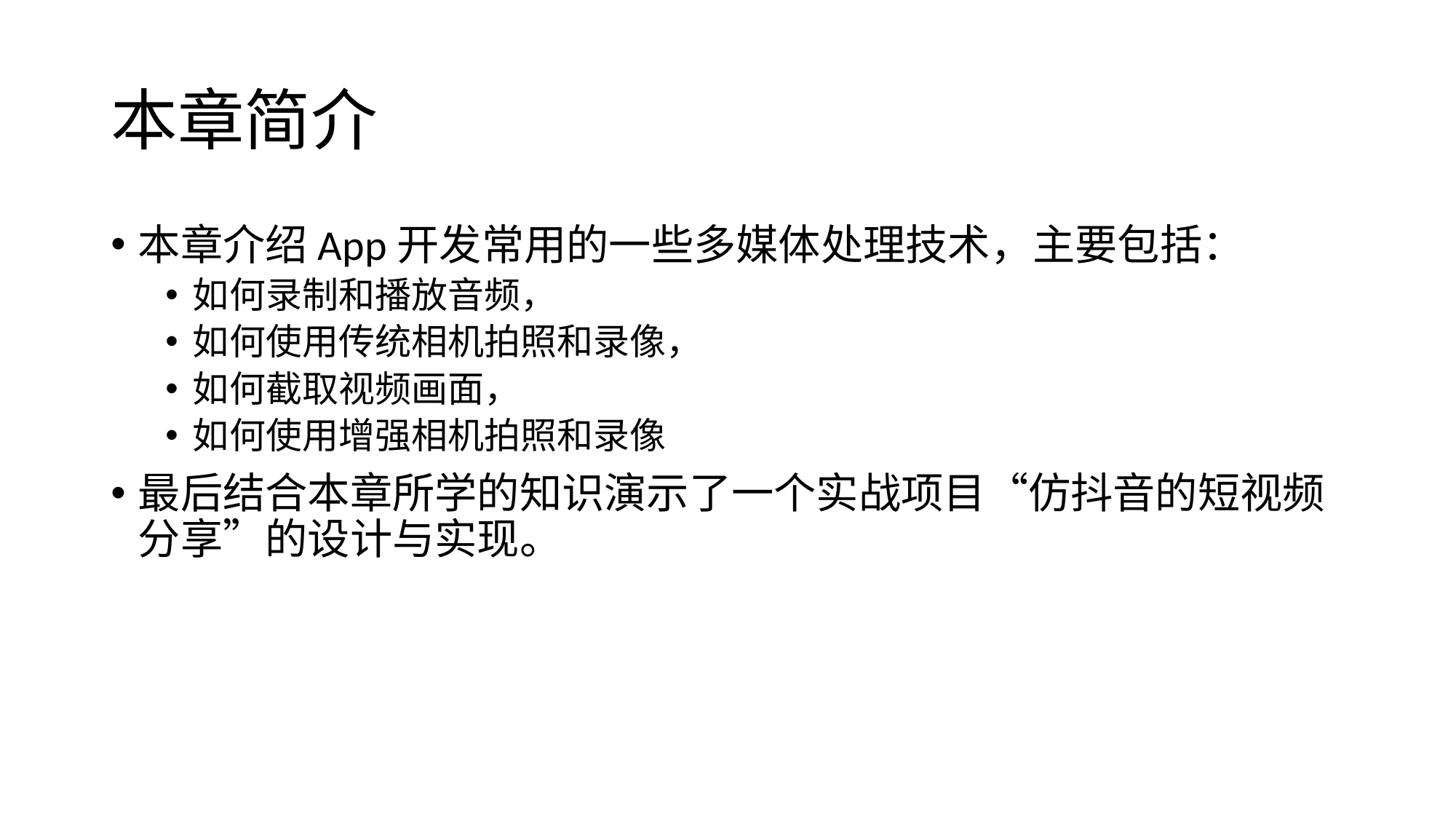

# 本章简介
本章介绍App开发常用的一些多媒体处理技术，主要包括：
如何录制和播放音频，
如何使用传统相机拍照和录像，
如何截取视频画面，
如何使用增强相机拍照和录像
最后结合本章所学的知识演示了一个实战项目“仿抖音的短视频分享”的设计与实现。